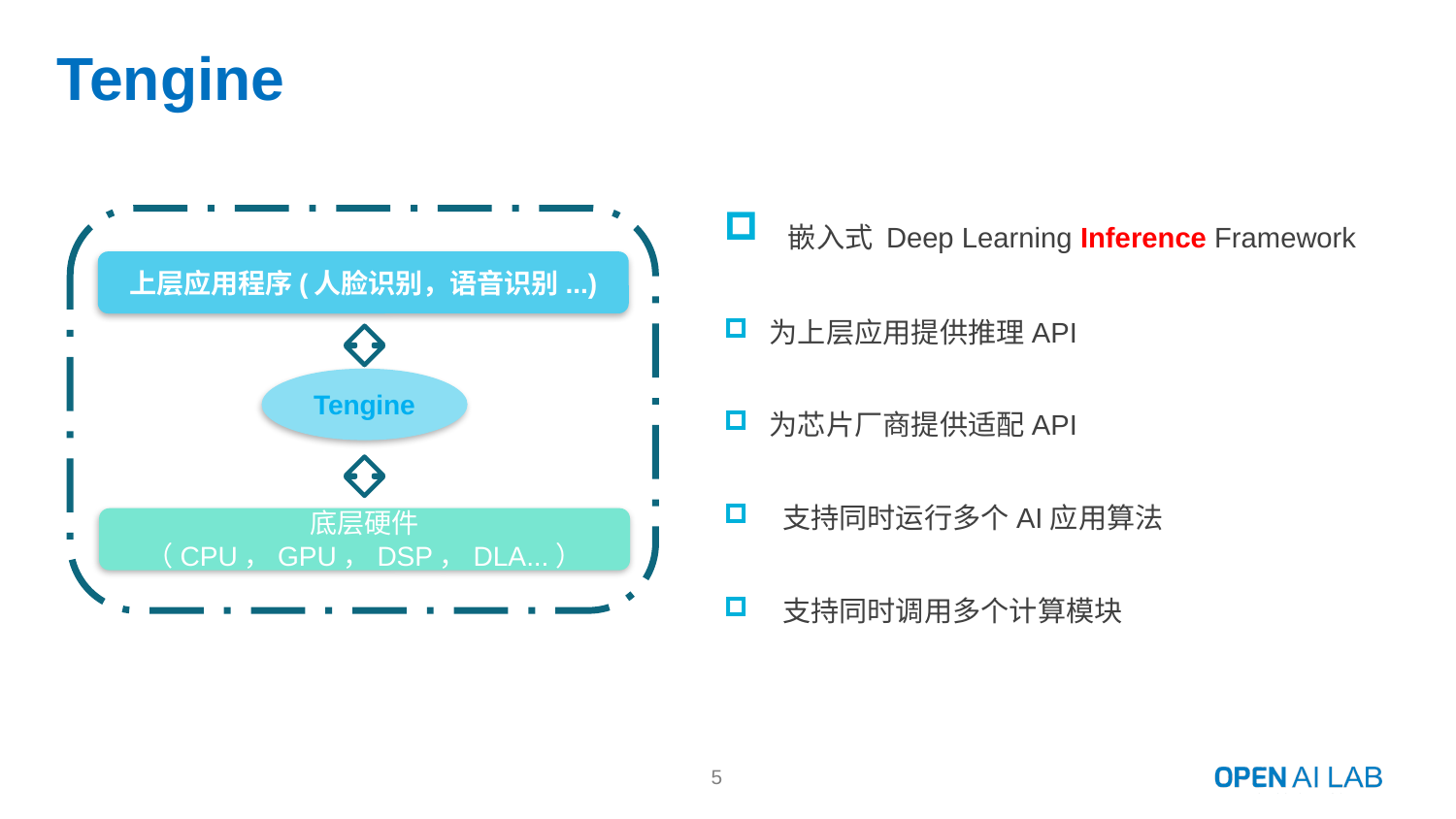

# Tengine
 嵌入式 Deep Learning Inference Framework
为上层应用提供推理API
为芯片厂商提供适配API
 支持同时运行多个AI应用算法
 支持同时调用多个计算模块

上层应用程序(人脸识别，语音识别...)

Tengine

底层硬件（CPU，GPU，DSP，DLA...）